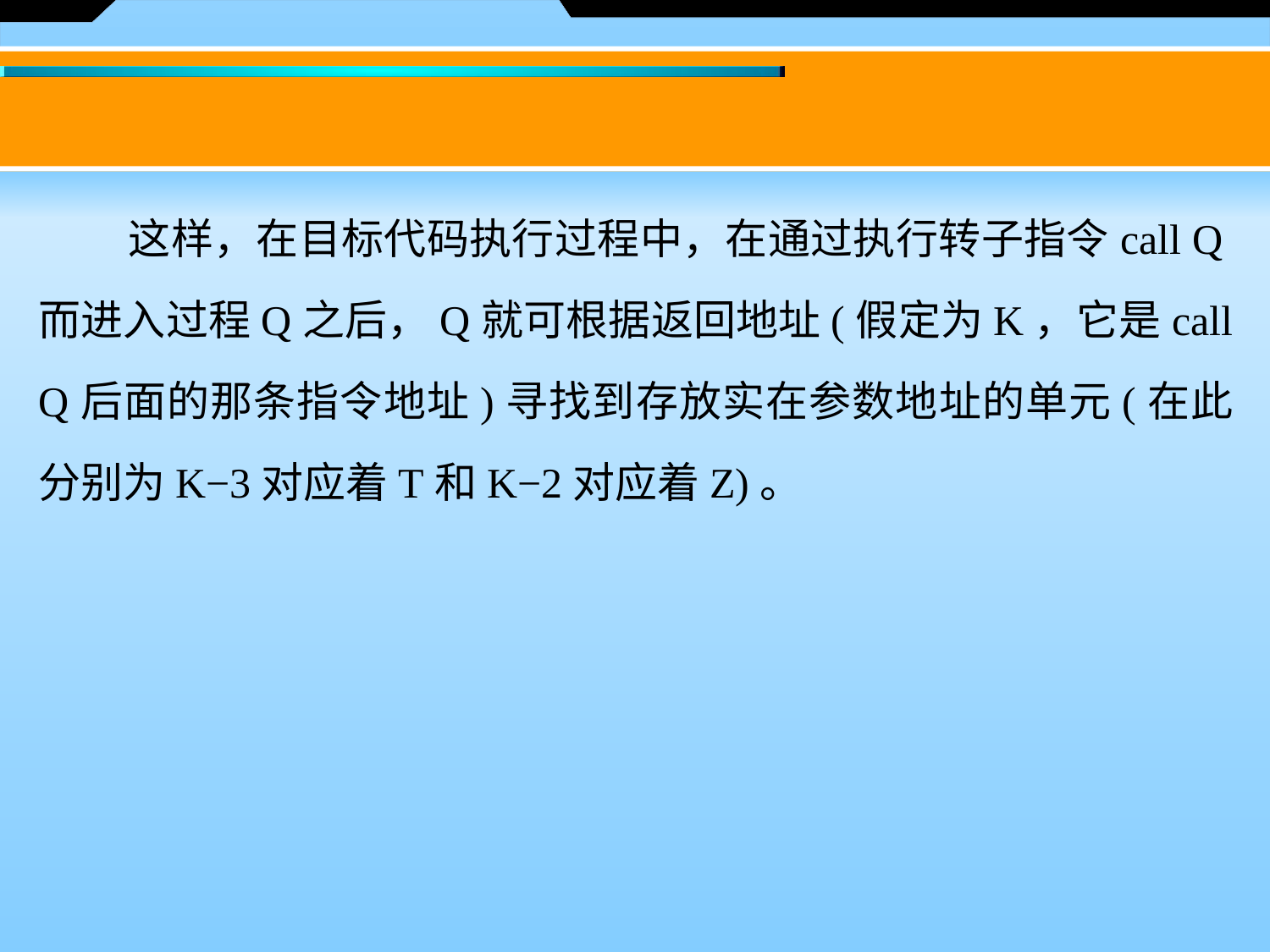

这样，在目标代码执行过程中，在通过执行转子指令call Q而进入过程Q之后，Q就可根据返回地址(假定为K，它是call Q后面的那条指令地址)寻找到存放实在参数地址的单元(在此分别为K−3对应着T和K−2对应着Z)。